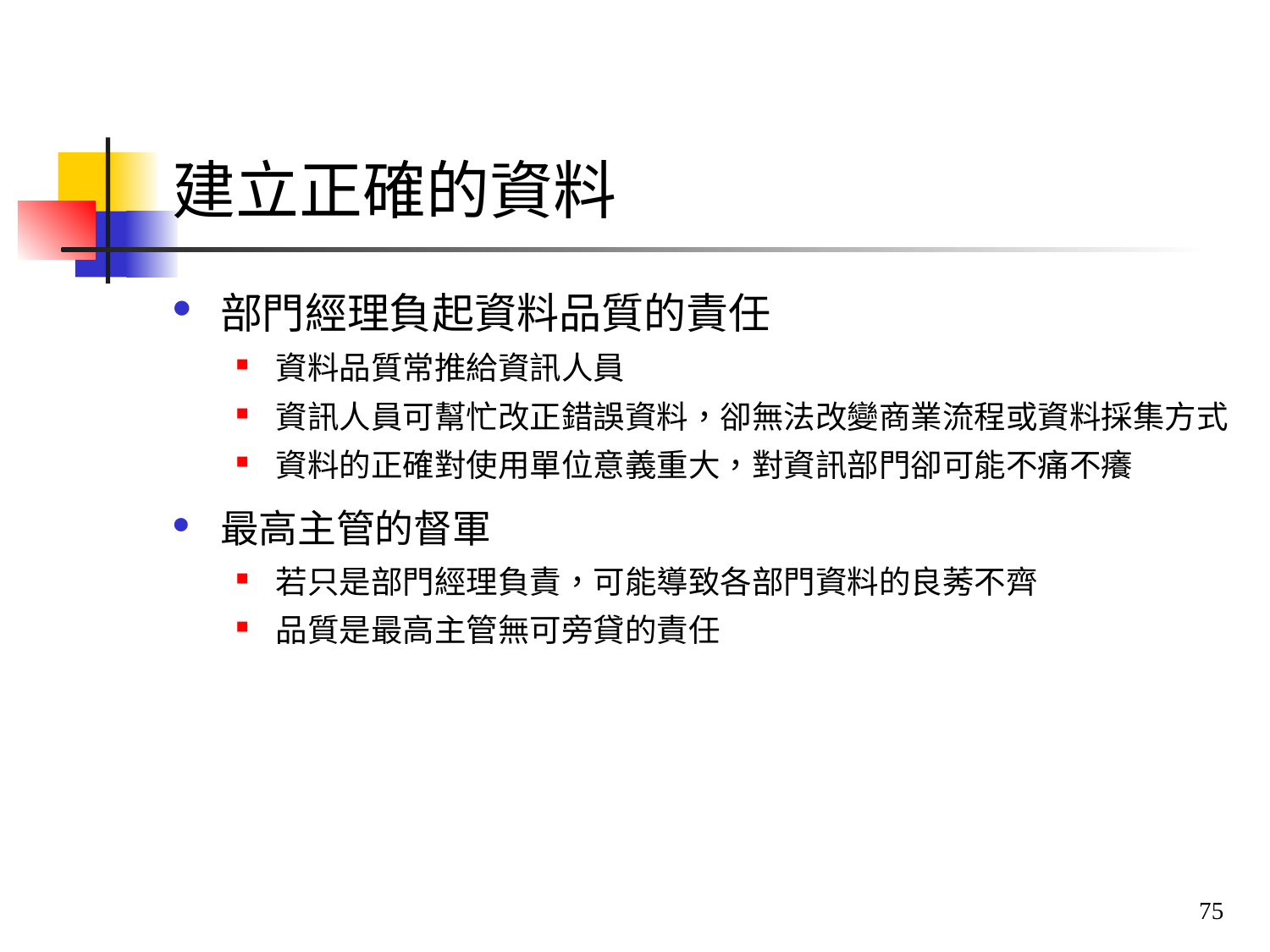

# 建立正確的資料
部門經理負起資料品質的責任
資料品質常推給資訊人員
資訊人員可幫忙改正錯誤資料，卻無法改變商業流程或資料採集方式
資料的正確對使用單位意義重大，對資訊部門卻可能不痛不癢
最高主管的督軍
若只是部門經理負責，可能導致各部門資料的良莠不齊
品質是最高主管無可旁貸的責任